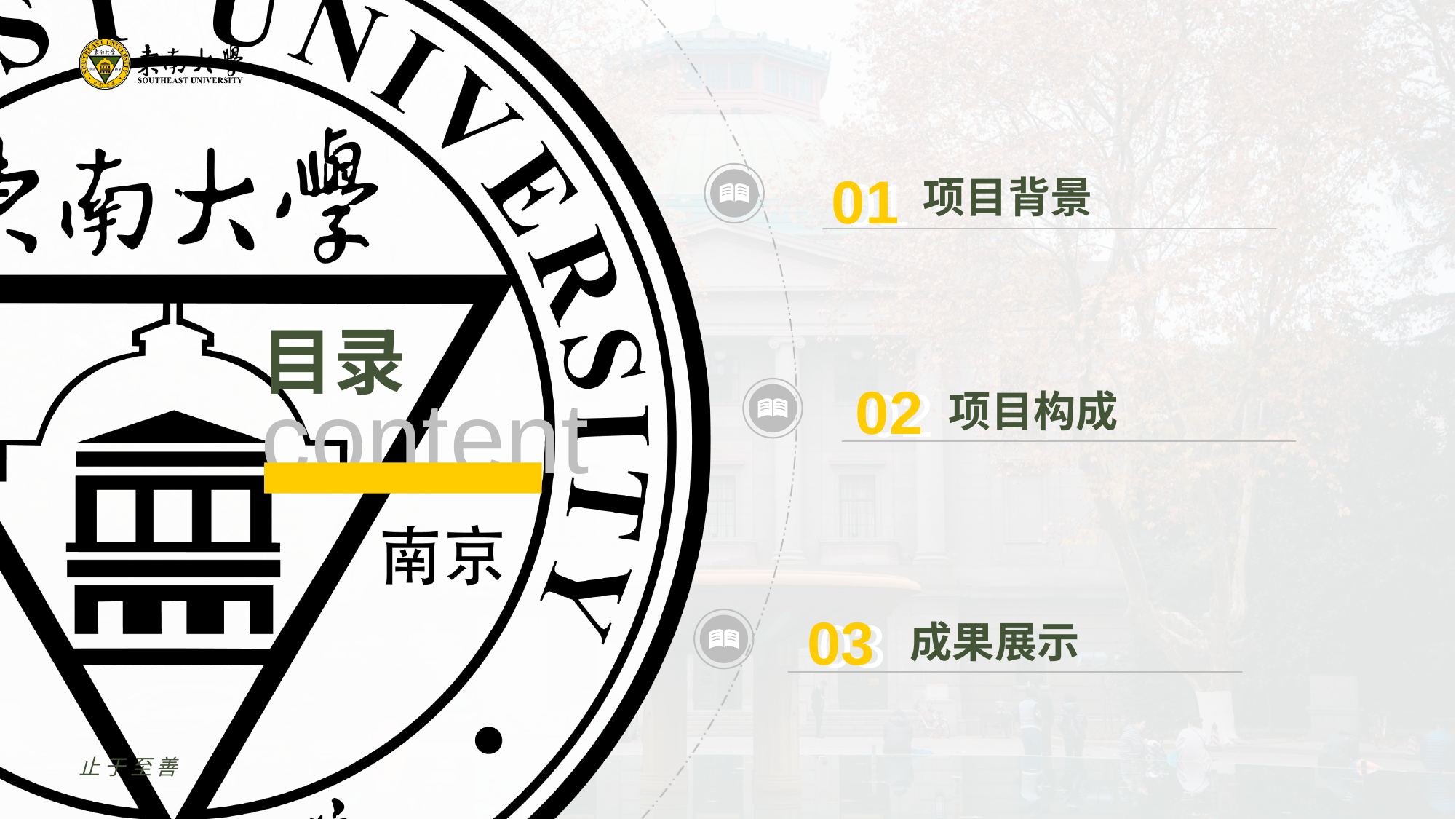

01
01

项目背景
02
02

项目构成
03
03

成果展示
止于至善